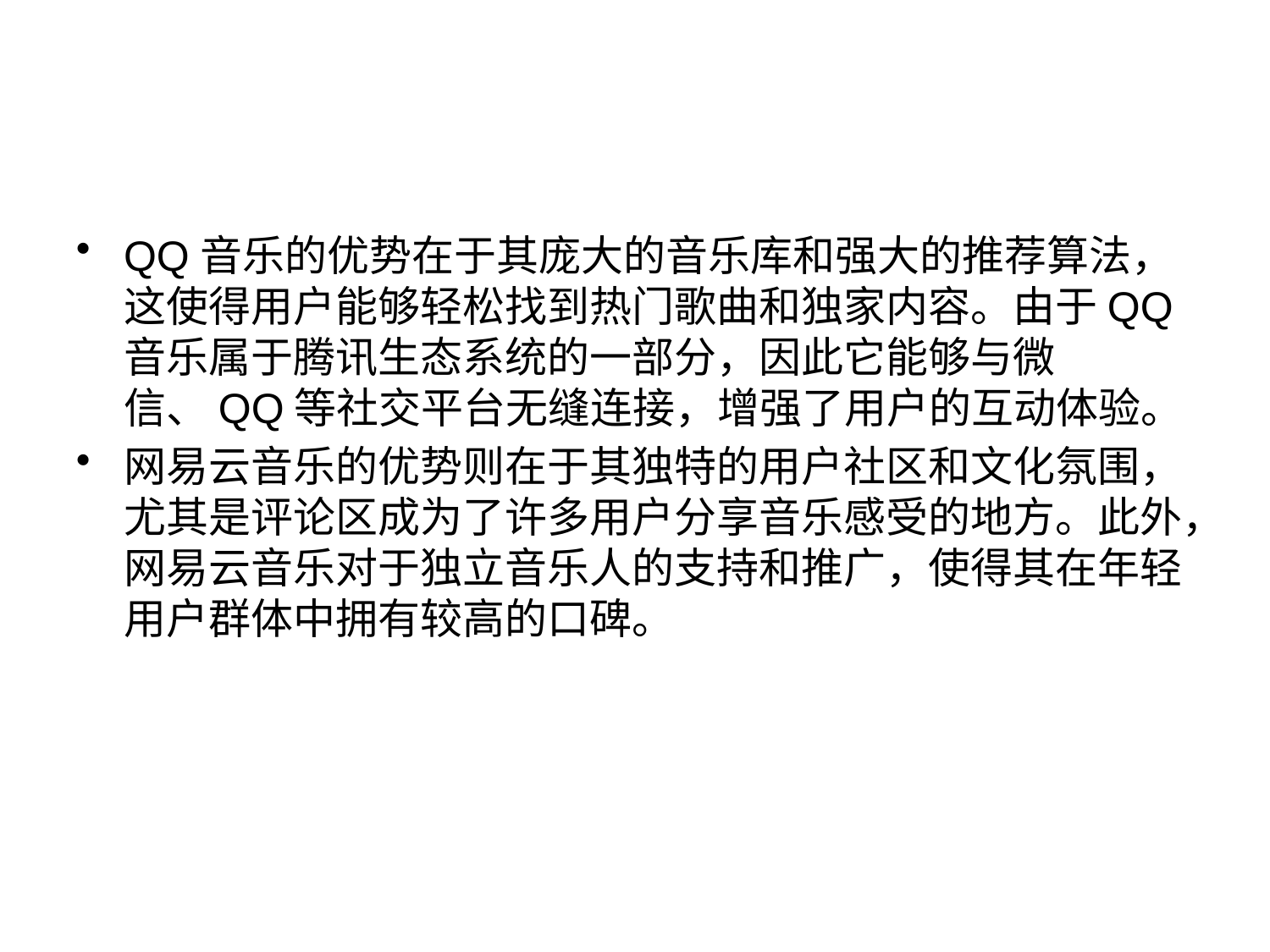

#
QQ音乐的优势在于其庞大的音乐库和强大的推荐算法，这使得用户能够轻松找到热门歌曲和独家内容。由于QQ音乐属于腾讯生态系统的一部分，因此它能够与微信、QQ等社交平台无缝连接，增强了用户的互动体验。
网易云音乐的优势则在于其独特的用户社区和文化氛围，尤其是评论区成为了许多用户分享音乐感受的地方。此外，网易云音乐对于独立音乐人的支持和推广，使得其在年轻用户群体中拥有较高的口碑。